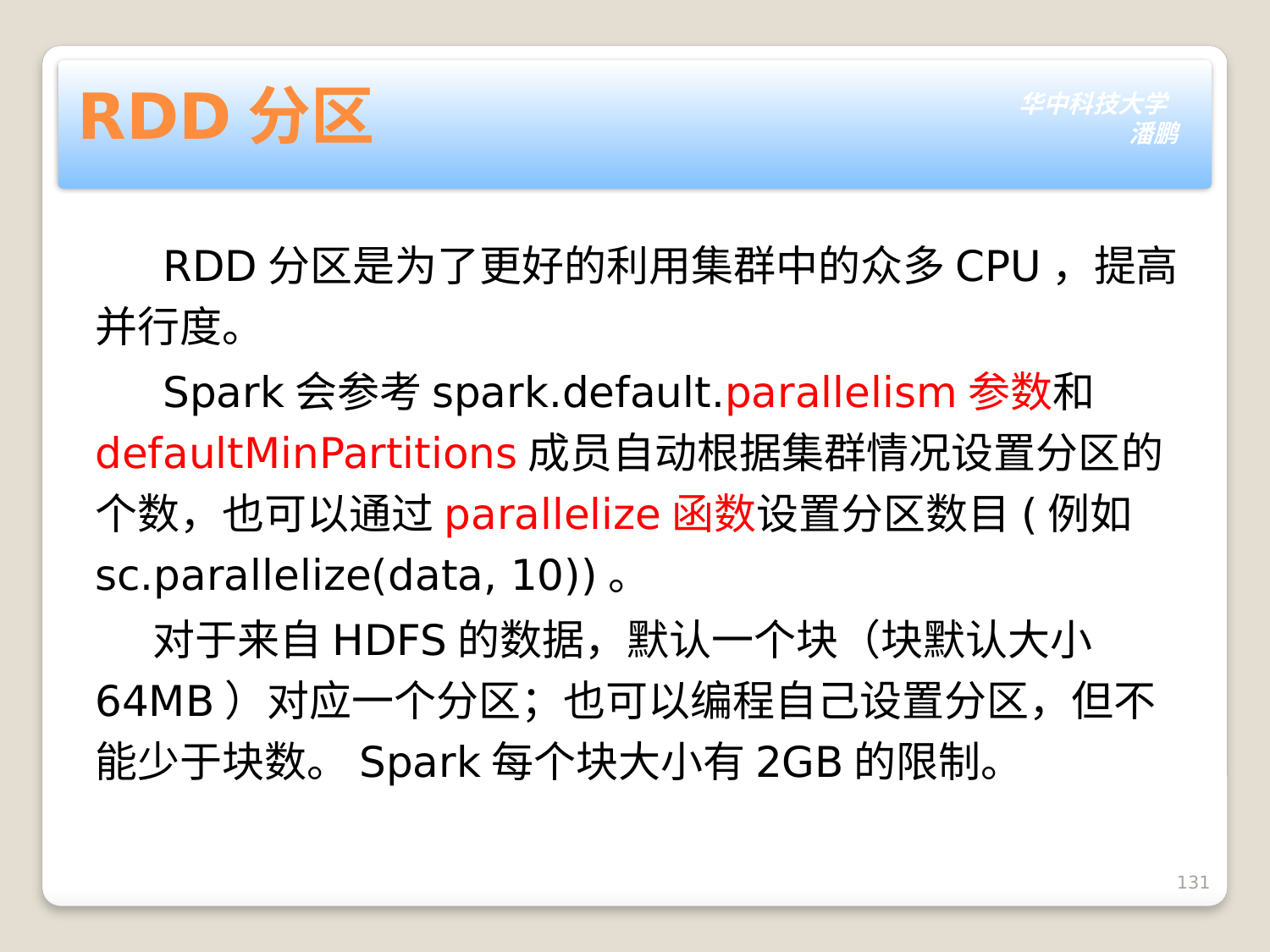

# RDD分区
     RDD分区是为了更好的利用集群中的众多CPU，提高并行度。
     Spark会参考spark.default.parallelism参数和defaultMinPartitions成员自动根据集群情况设置分区的个数，也可以通过parallelize函数设置分区数目(例如sc.parallelize(data, 10))。
     对于来自HDFS的数据，默认一个块（块默认大小64MB）对应一个分区；也可以编程自己设置分区，但不能少于块数。Spark每个块大小有2GB的限制。

131